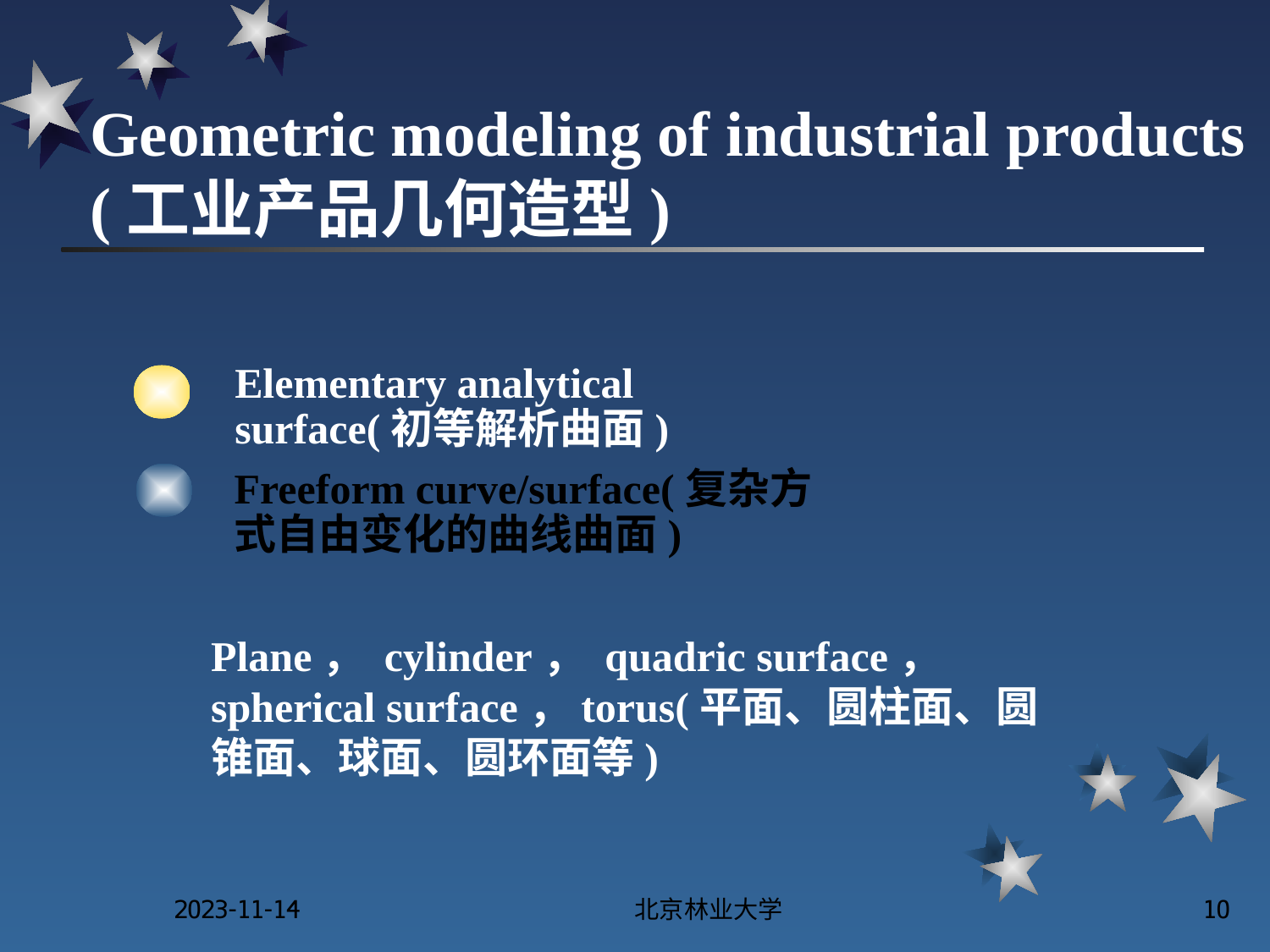

# Geometric modeling of industrial products (工业产品几何造型)
Elementary analytical surface(初等解析曲面)

Freeform curve/surface(复杂方式自由变化的曲线曲面)

Plane， cylinder， quadric surface， spherical surface，torus(平面、圆柱面、圆锥面、球面、圆环面等)
2023-11-14
北京林业大学
10